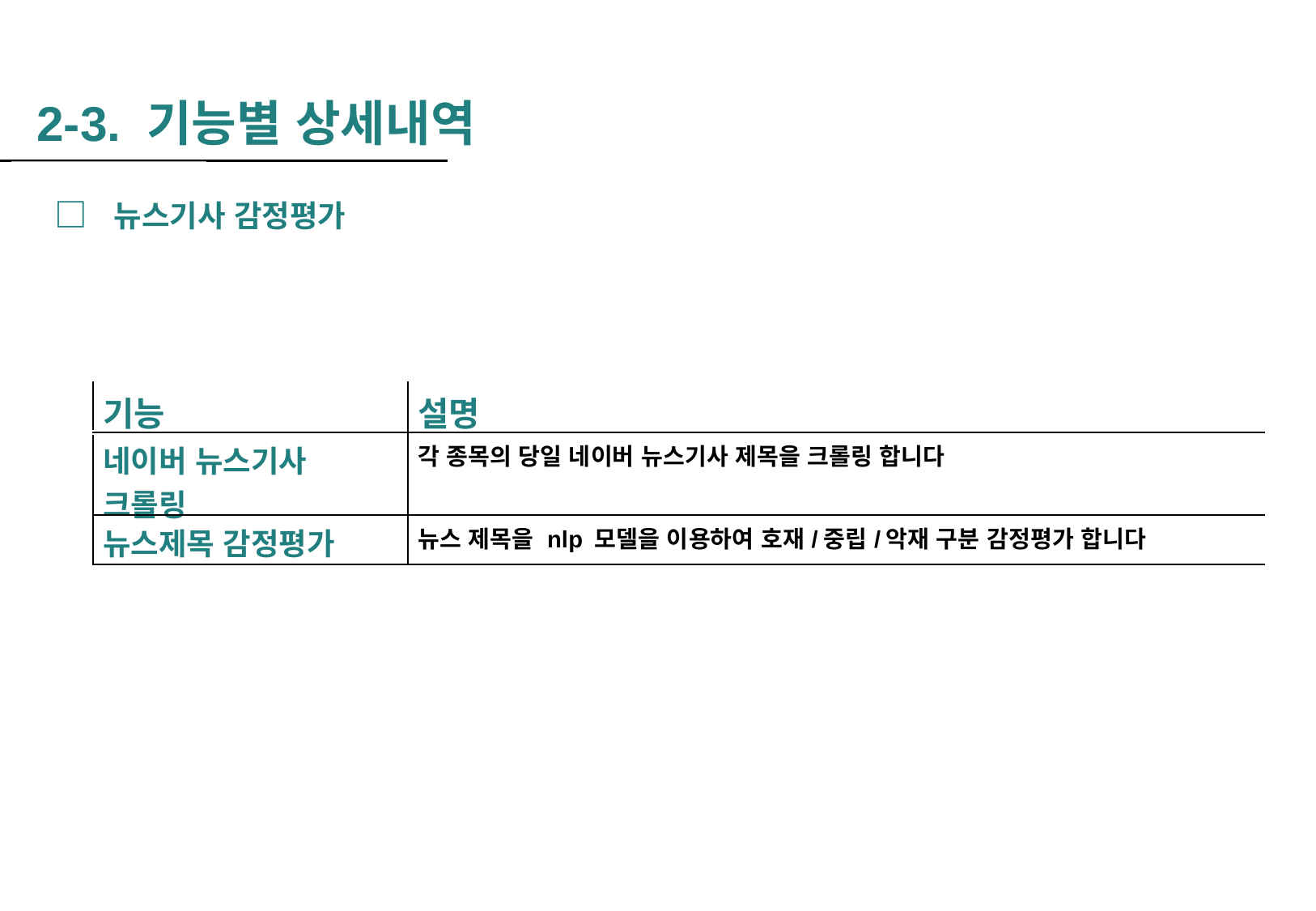

2-3. 기능별 상세내역

□  뉴스기사 감정평가
|  | 기능 | 설명 |
| --- | --- | --- |
|  | 네이버 뉴스기사 크롤링 | 각 종목의 당일 네이버 뉴스기사 제목을 크롤링 합니다 |
|  | 뉴스제목 감정평가 | 뉴스 제목을 nlp 모델을 이용하여 호재/중립/악재 구분 감정평가 합니다 |